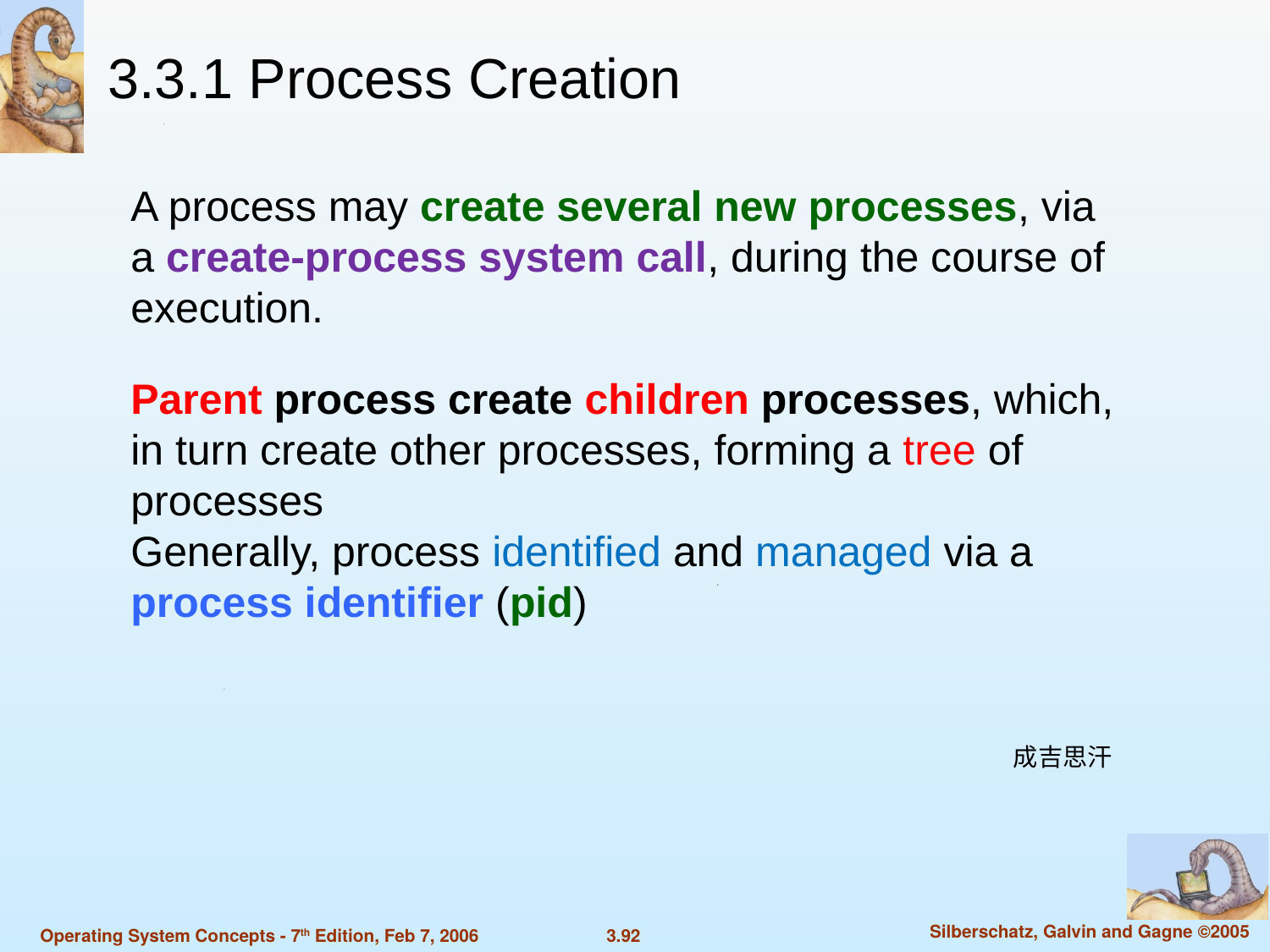

3.3.1 Process Creation
A process may create several new processes, via a create-process system call, during the course of execution.

Parent process create children processes, which, in turn create other processes, forming a tree of processes
Generally, process identified and managed via a process identifier (pid)
成吉思汗